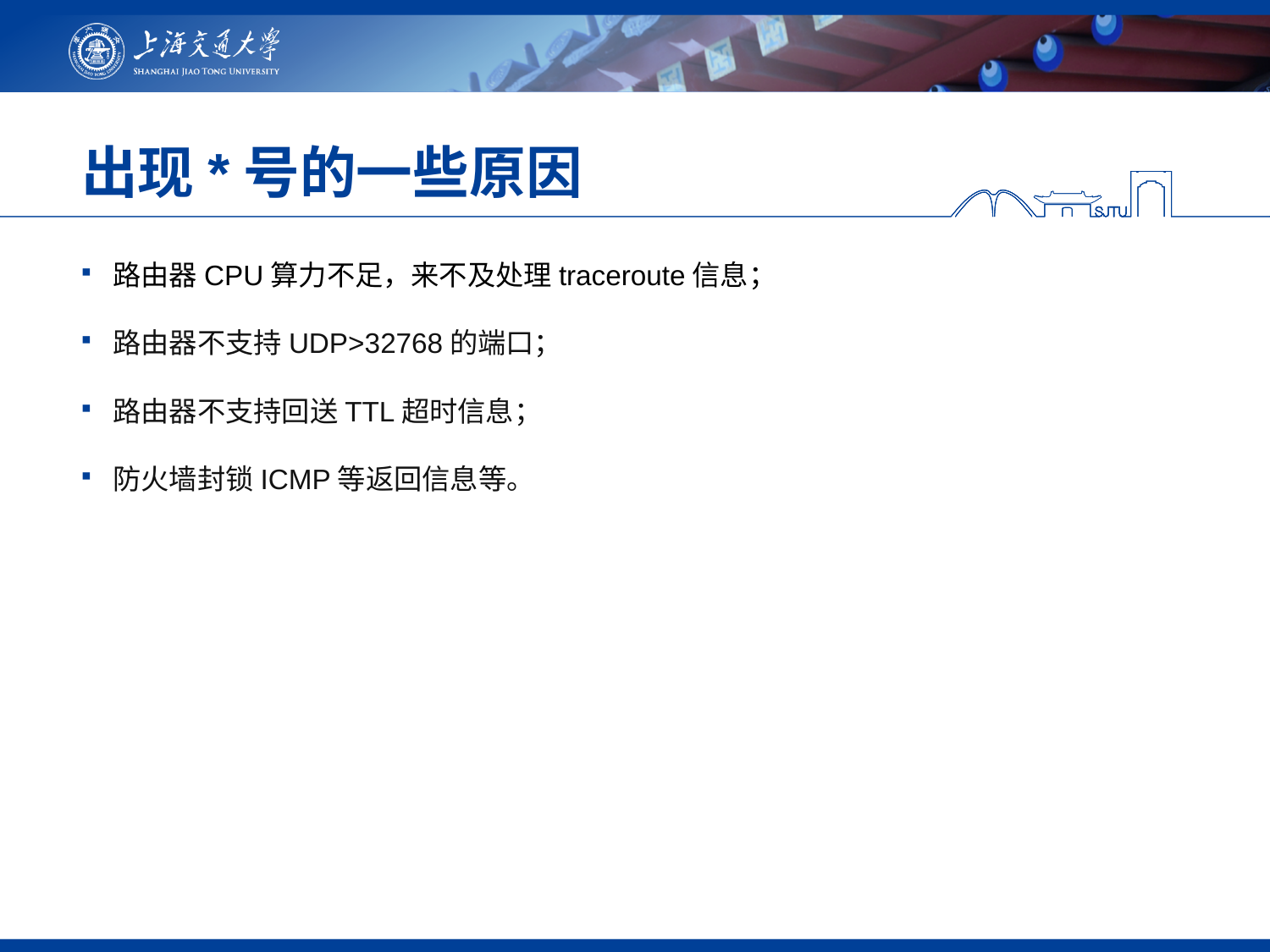

# 出现*号的一些原因
路由器CPU算力不足，来不及处理traceroute信息；
路由器不支持UDP>32768的端口；
路由器不支持回送TTL超时信息；
防火墙封锁ICMP等返回信息等。